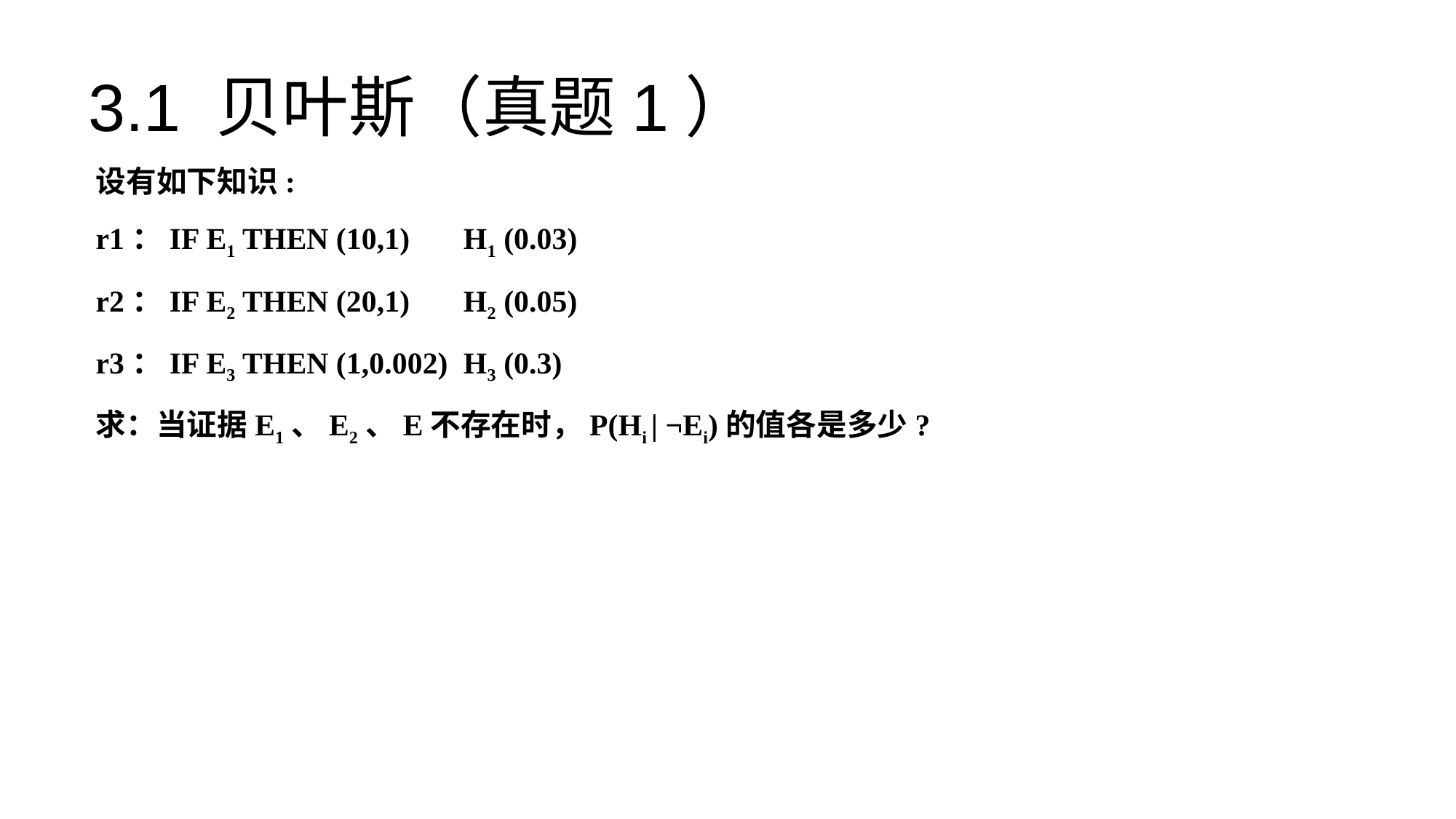

# 3.1 贝叶斯（真题1）
设有如下知识:
r1：IF E1 THEN (10,1)       H1 (0.03)
r2：IF E2 THEN (20,1)       H2 (0.05)
r3：IF E3 THEN (1,0.002)  H3 (0.3)
求：当证据E1、E2、E不存在时，P(Hi | ¬Ei)的值各是多少?